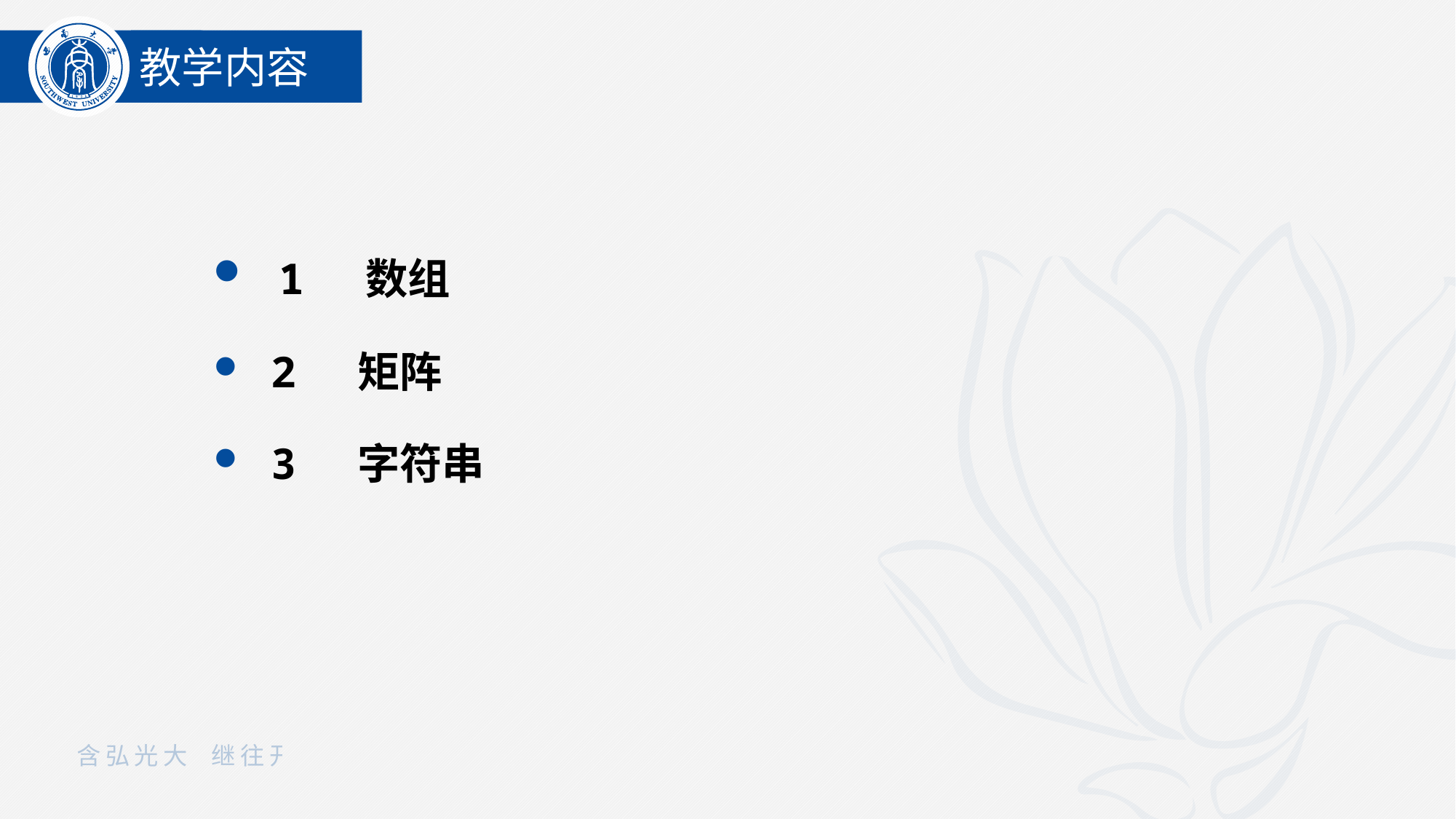

教学内容

 1  数组
 2  矩阵
 3  字符串